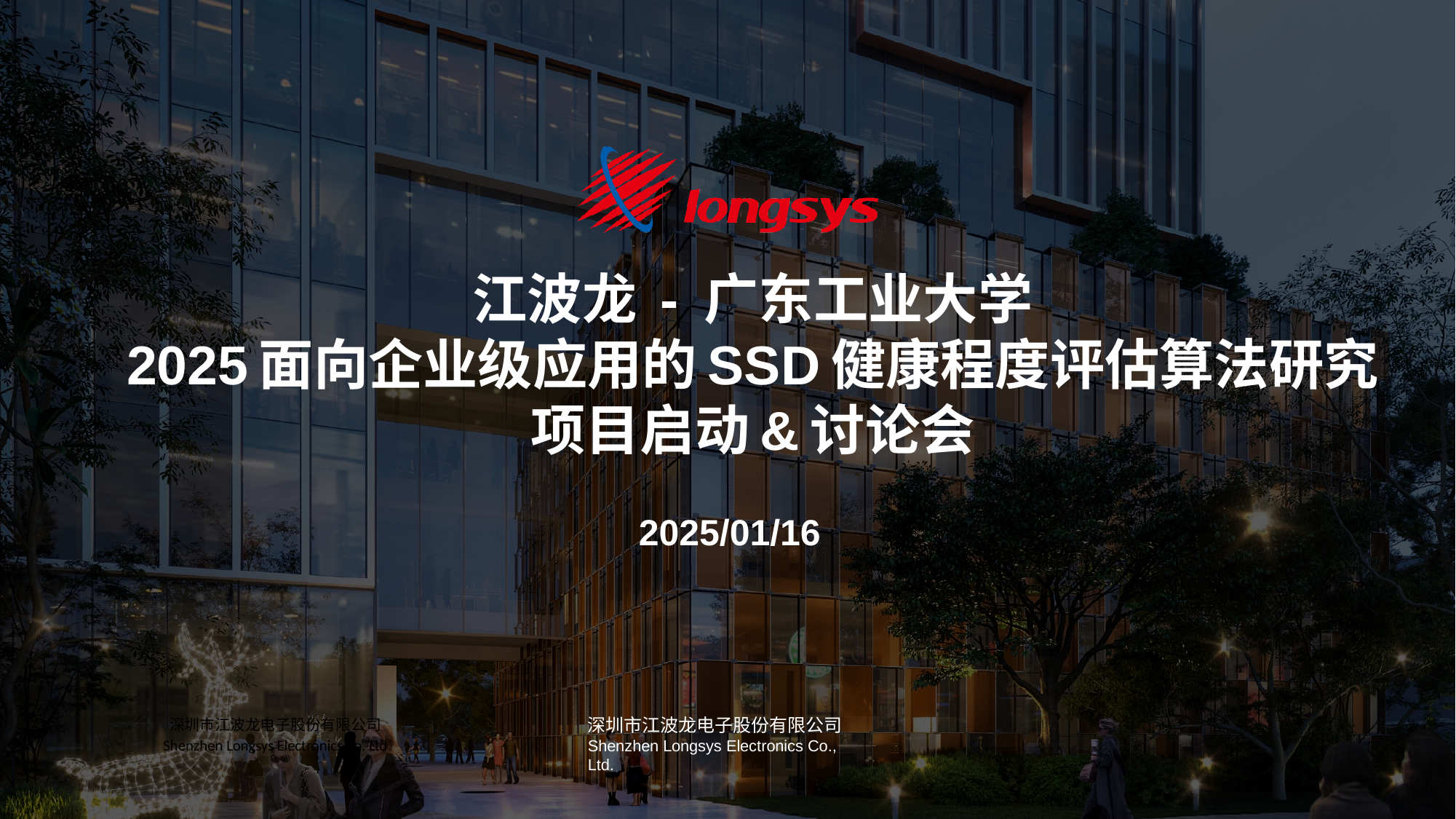

# 江波龙 - 广东工业大学 2025面向企业级应用的SSD健康程度评估算法研究项目启动&讨论会
2025/01/16